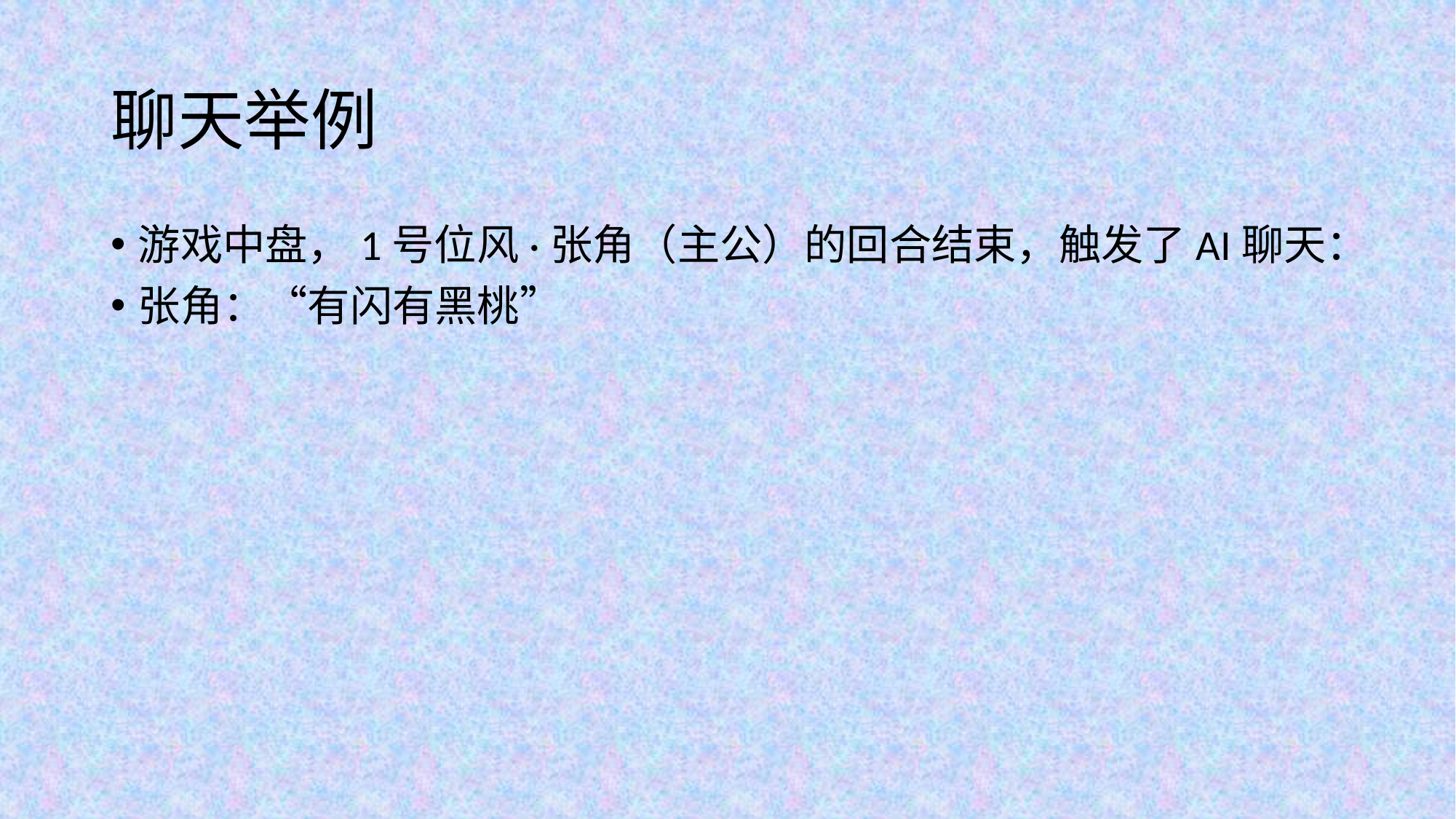

# 聊天举例
游戏中盘，1号位风·张角（主公）的回合结束，触发了AI聊天：
张角：“有闪有黑桃”